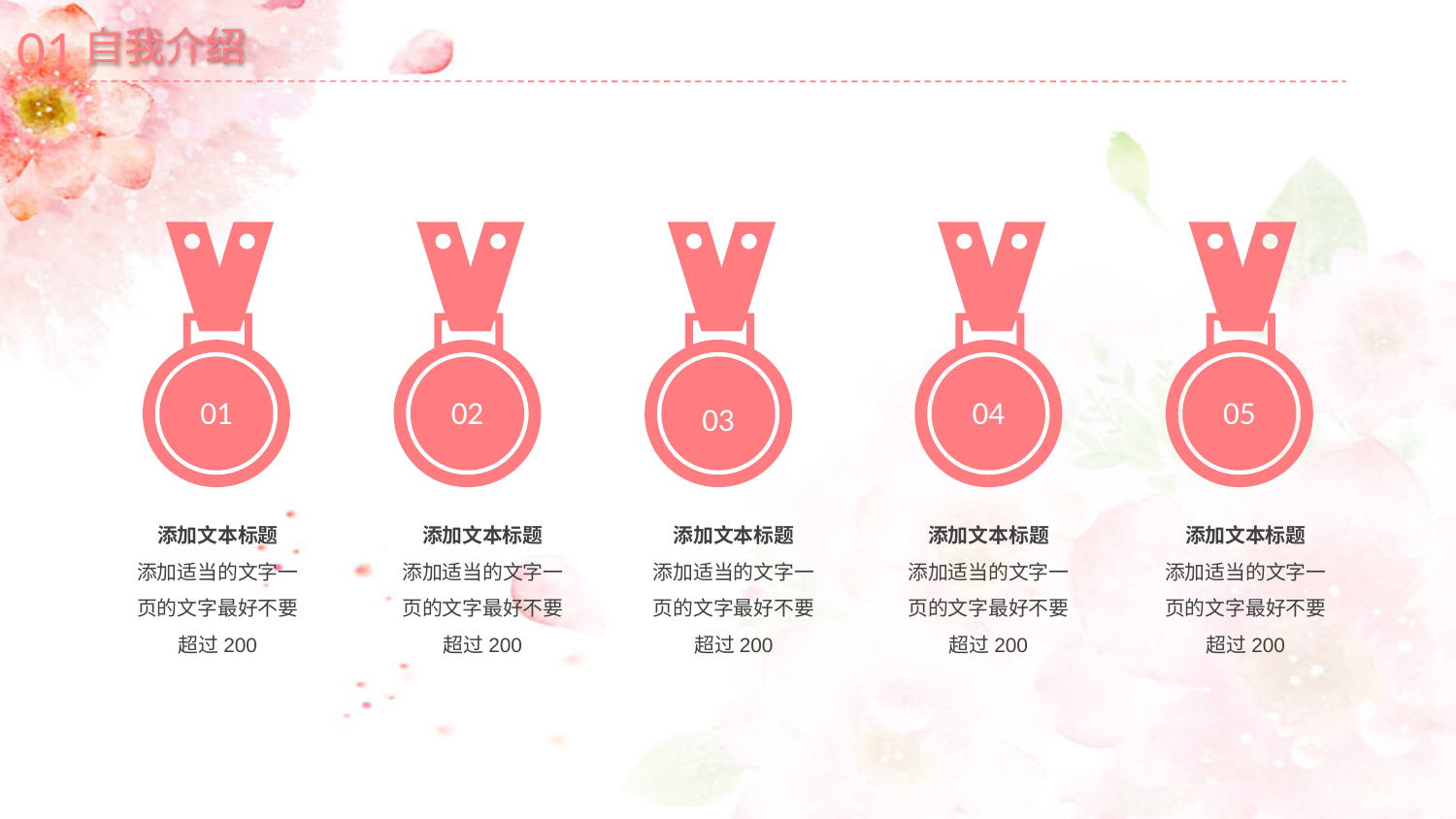

01
自我介绍

01
02
04
05
03
添加文本标题
添加适当的文字一页的文字最好不要超过200
添加文本标题
添加适当的文字一页的文字最好不要超过200
添加文本标题
添加适当的文字一页的文字最好不要超过200
添加文本标题
添加适当的文字一页的文字最好不要超过200
添加文本标题
添加适当的文字一页的文字最好不要超过200